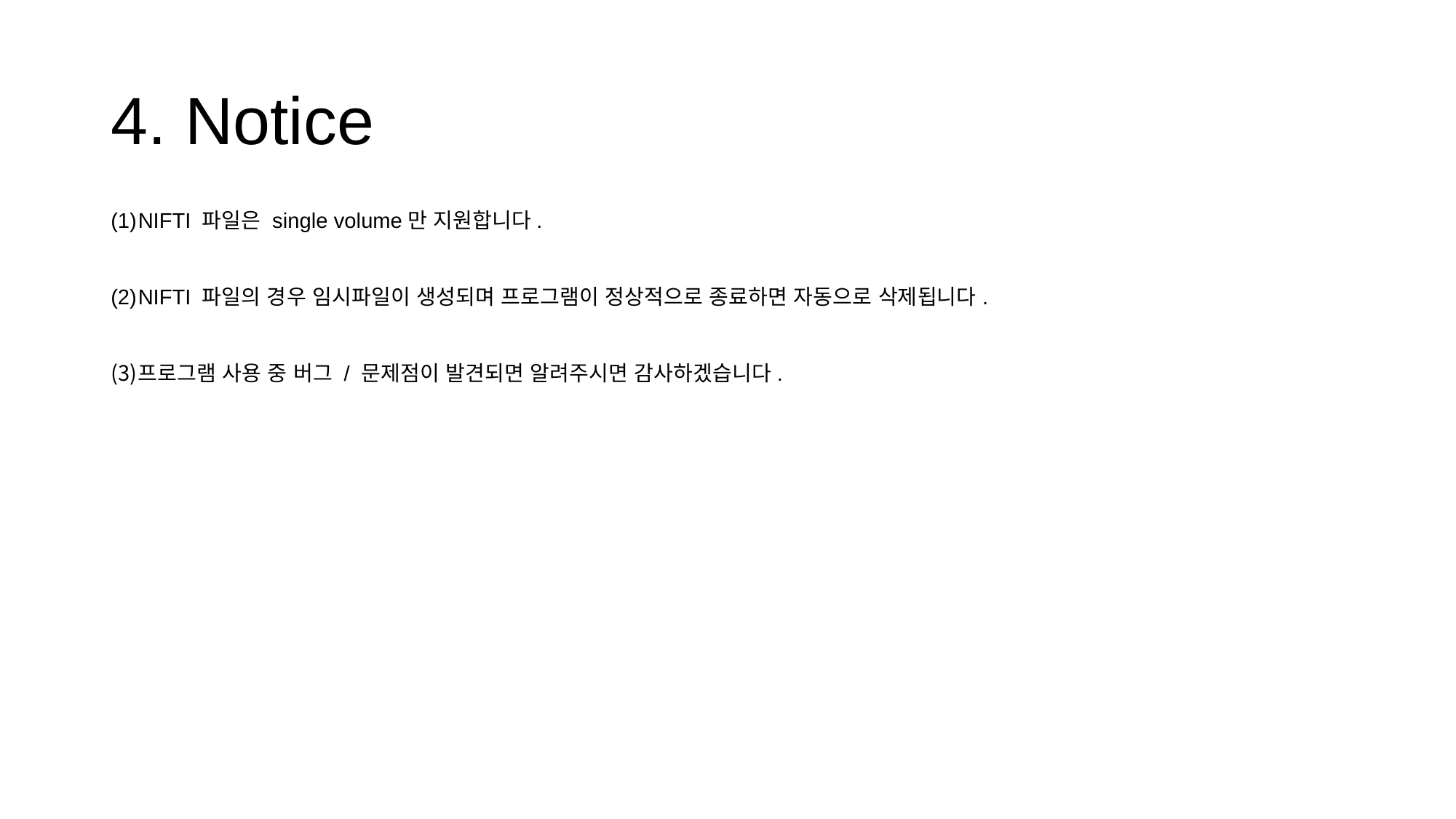

# 4. Notice
NIFTI 파일은 single volume만 지원합니다.

NIFTI 파일의 경우 임시파일이 생성되며 프로그램이 정상적으로 종료하면 자동으로 삭제됩니다.

프로그램 사용 중 버그 / 문제점이 발견되면 알려주시면 감사하겠습니다.